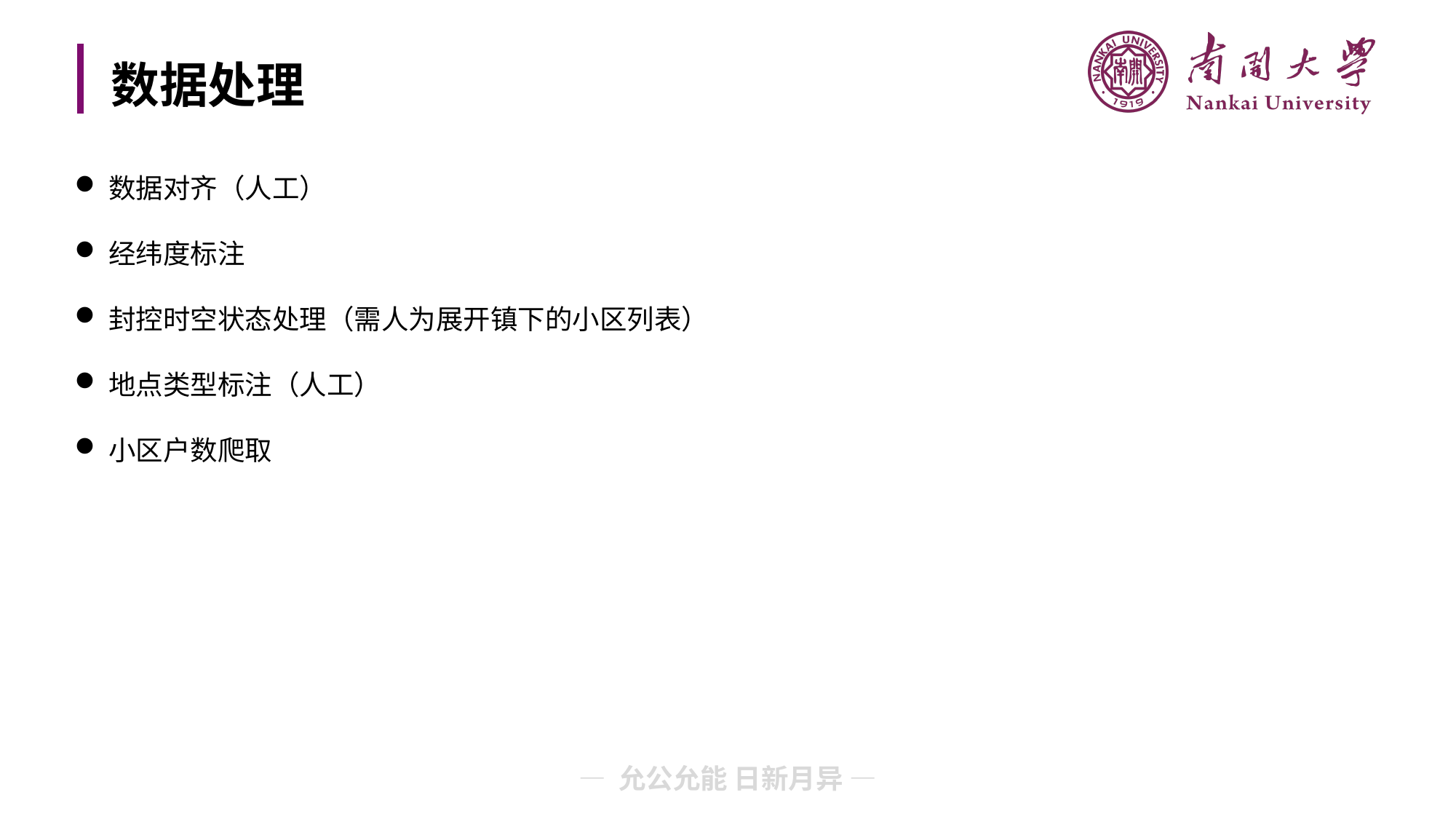

# 数据处理

数据对齐（人工）

经纬度标注

封控时空状态处理（需人为展开镇下的小区列表）

地点类型标注（人工）

小区户数爬取